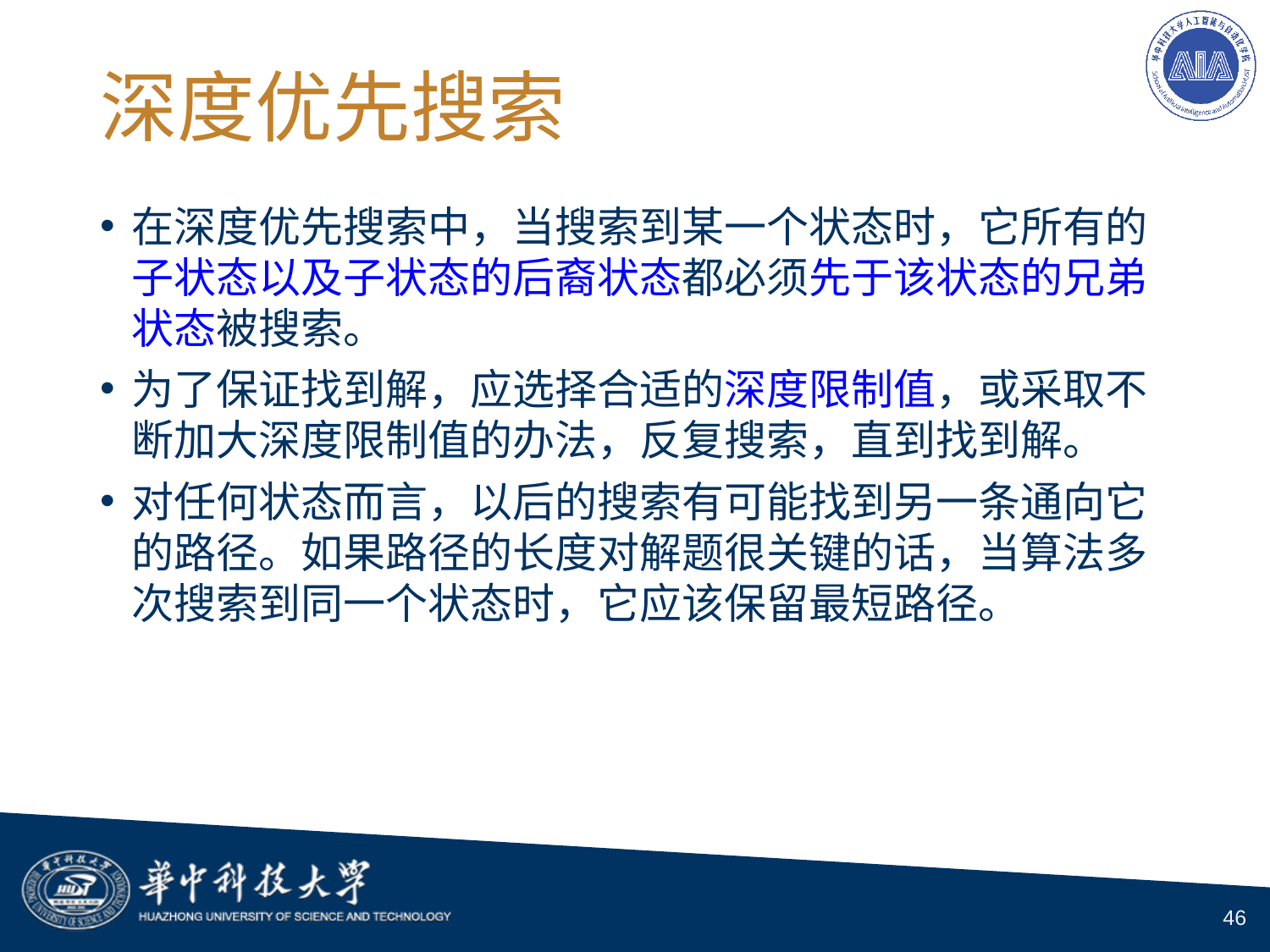

# 深度优先搜索
在深度优先搜索中，当搜索到某一个状态时，它所有的子状态以及子状态的后裔状态都必须先于该状态的兄弟状态被搜索。
为了保证找到解，应选择合适的深度限制值，或采取不断加大深度限制值的办法，反复搜索，直到找到解。
对任何状态而言，以后的搜索有可能找到另一条通向它的路径。如果路径的长度对解题很关键的话，当算法多次搜索到同一个状态时，它应该保留最短路径。

46